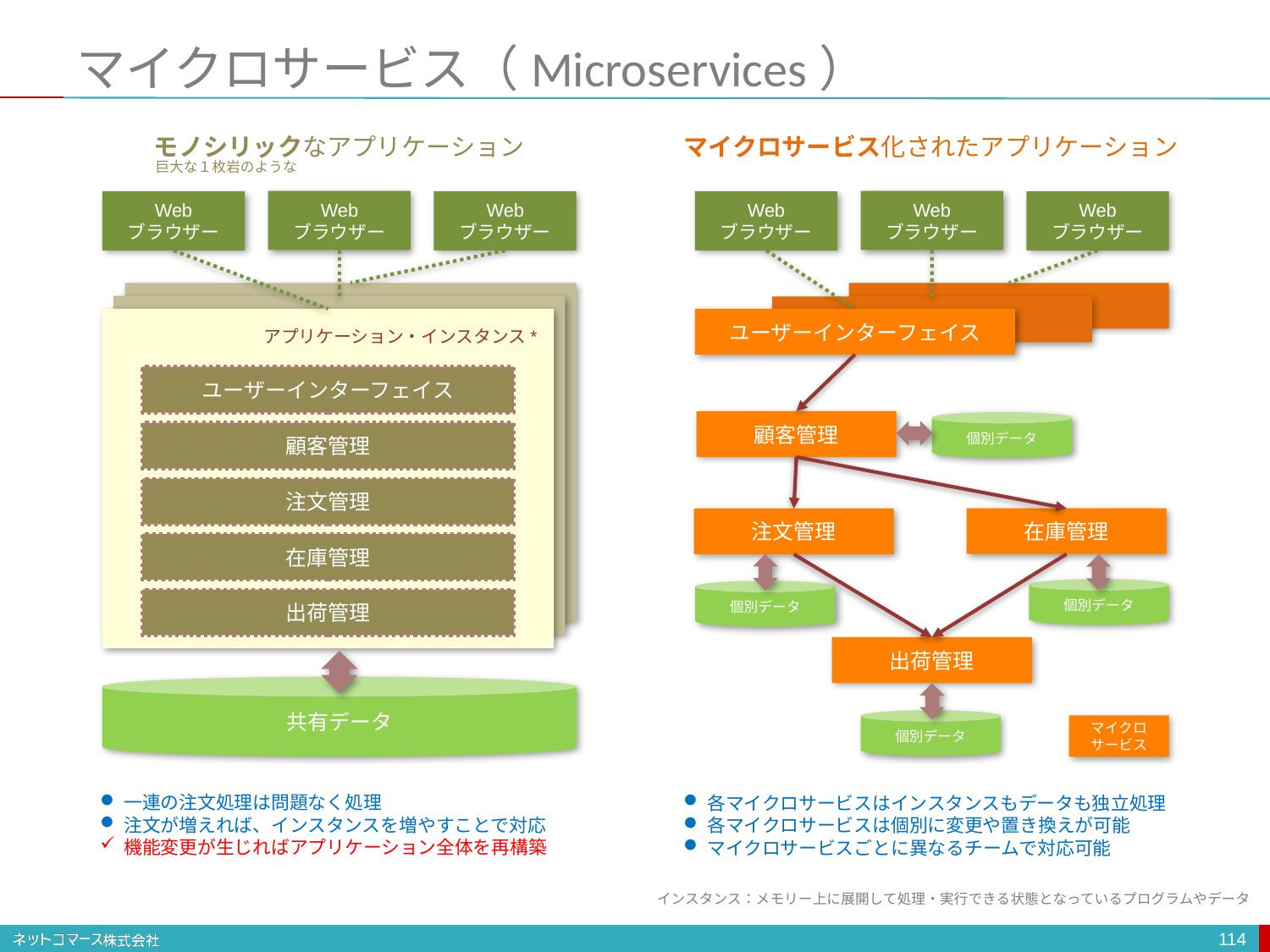

# マイクロサービス（Microservices）
マイクロサービス化されたアプリケーション
モノシリックなアプリケーション
巨大な１枚岩のような
Web
ブラウザー
Web
ブラウザー
Web
ブラウザー
Web
ブラウザー
Web
ブラウザー
Web
ブラウザー

ユーザーインターフェイス

アプリケーション・インスタンス*
ユーザーインターフェイス
顧客管理
個別データ

顧客管理
注文管理
在庫管理
注文管理
在庫管理

個別データ
個別データ
出荷管理
出荷管理

共有データ

個別データ
マイクロサービス
一連の注文処理は問題なく処理
注文が増えれば、インスタンスを増やすことで対応
機能変更が生じればアプリケーション全体を再構築
各マイクロサービスはインスタンスもデータも独立処理
各マイクロサービスは個別に変更や置き換えが可能
マイクロサービスごとに異なるチームで対応可能
インスタンス：メモリー上に展開して処理・実行できる状態となっているプログラムやデータ
114